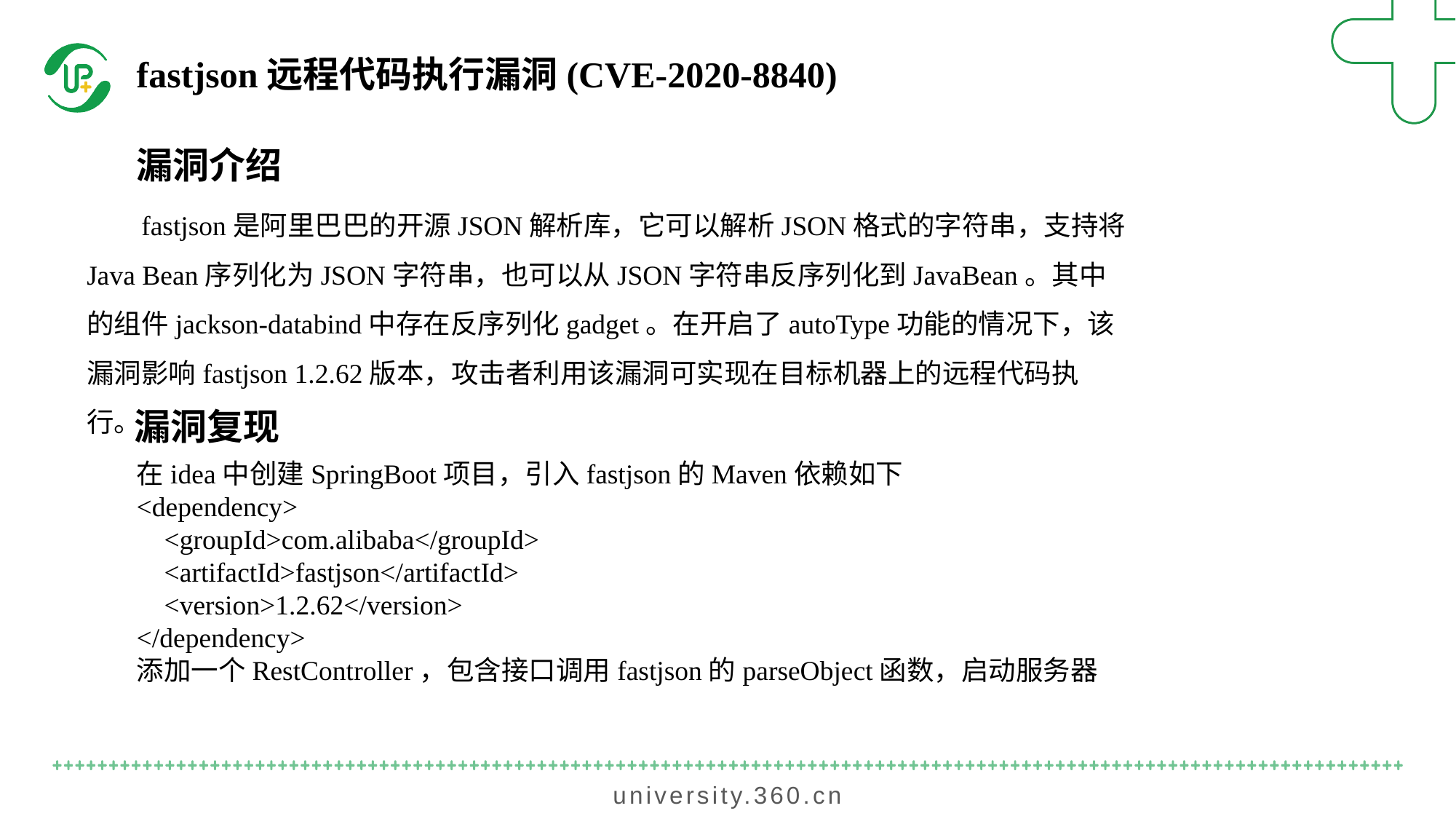

fastjson远程代码执行漏洞(CVE-2020-8840)
漏洞介绍
fastjson是阿里巴巴的开源JSON解析库，它可以解析JSON格式的字符串，支持将Java Bean序列化为JSON字符串，也可以从JSON字符串反序列化到JavaBean。其中的组件jackson-databind中存在反序列化gadget。在开启了autoType功能的情况下，该漏洞影响fastjson 1.2.62版本，攻击者利用该漏洞可实现在目标机器上的远程代码执行。
漏洞复现
在idea中创建SpringBoot项目，引入fastjson的Maven依赖如下
<dependency>
    <groupId>com.alibaba</groupId>
    <artifactId>fastjson</artifactId>
    <version>1.2.62</version>
</dependency>
添加一个RestController，包含接口调用fastjson的parseObject函数，启动服务器